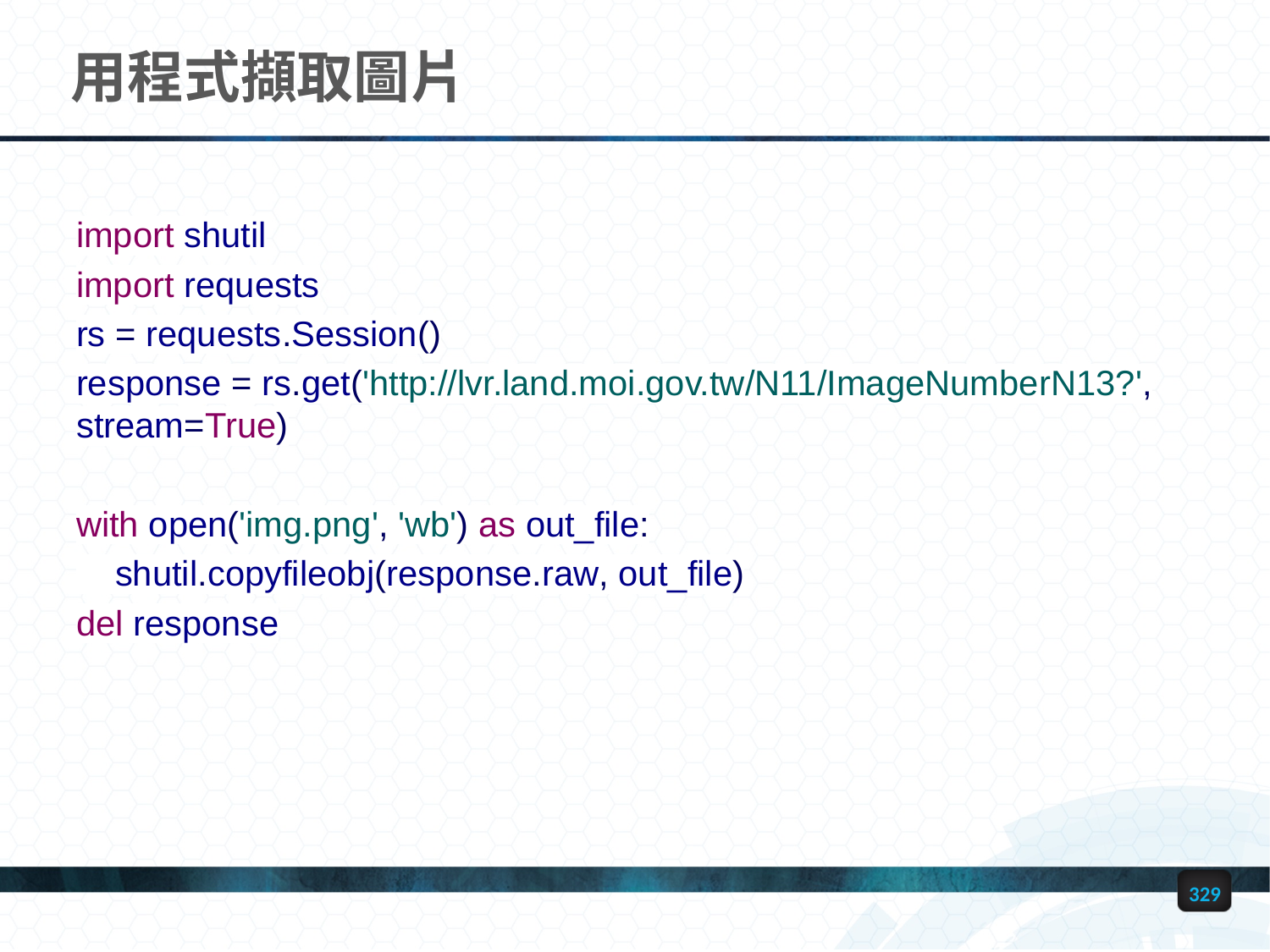

# 用程式擷取圖片
import shutil
import requests
rs = requests.Session()
response = rs.get('http://lvr.land.moi.gov.tw/N11/ImageNumberN13?', stream=True)

with open('img.png', 'wb') as out_file:
    shutil.copyfileobj(response.raw, out_file)
del response
329